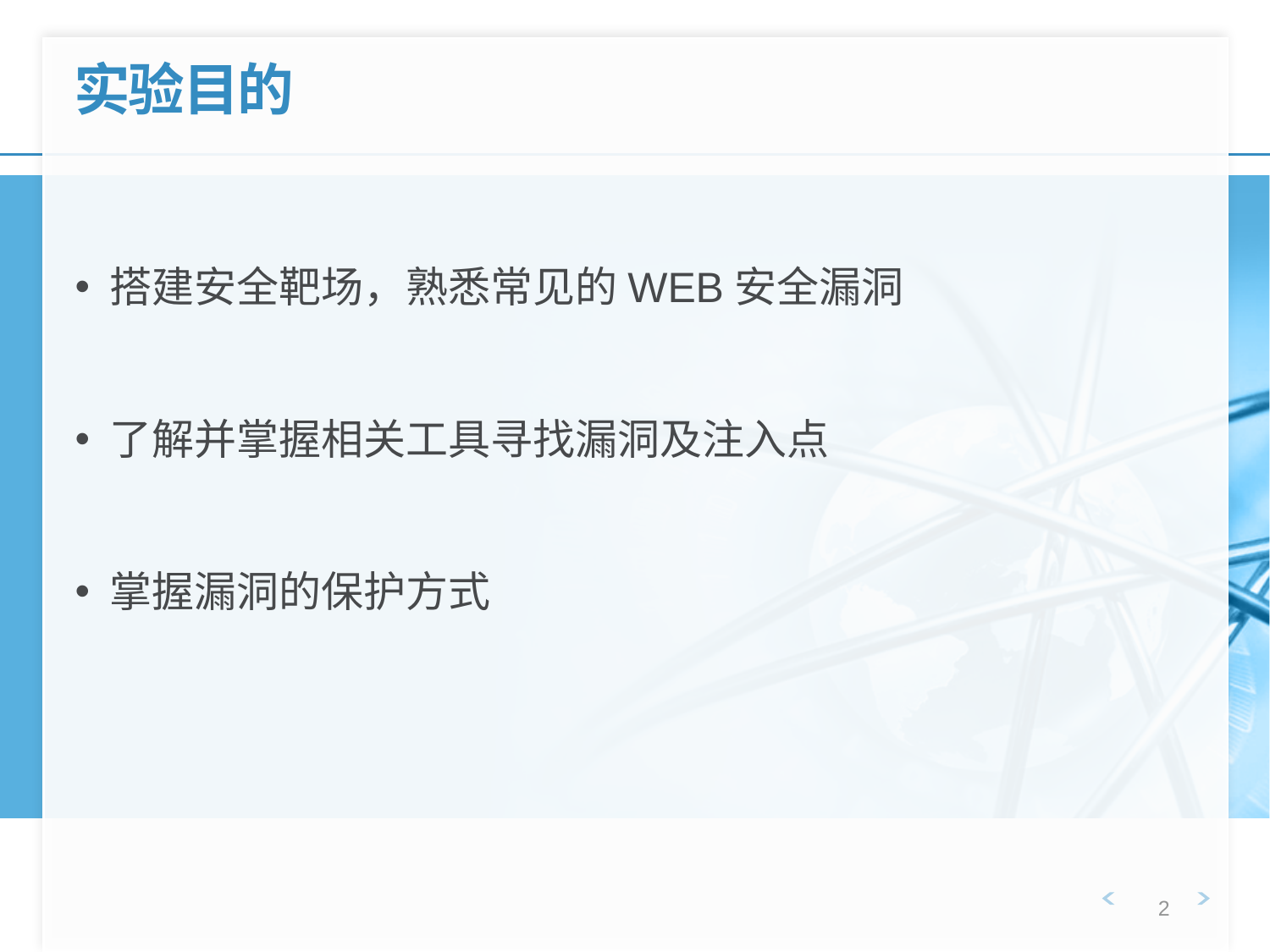

实验目的

 搭建安全靶场，熟悉常见的WEB安全漏洞

 了解并掌握相关工具寻找漏洞及注入点

 掌握漏洞的保护方式

2